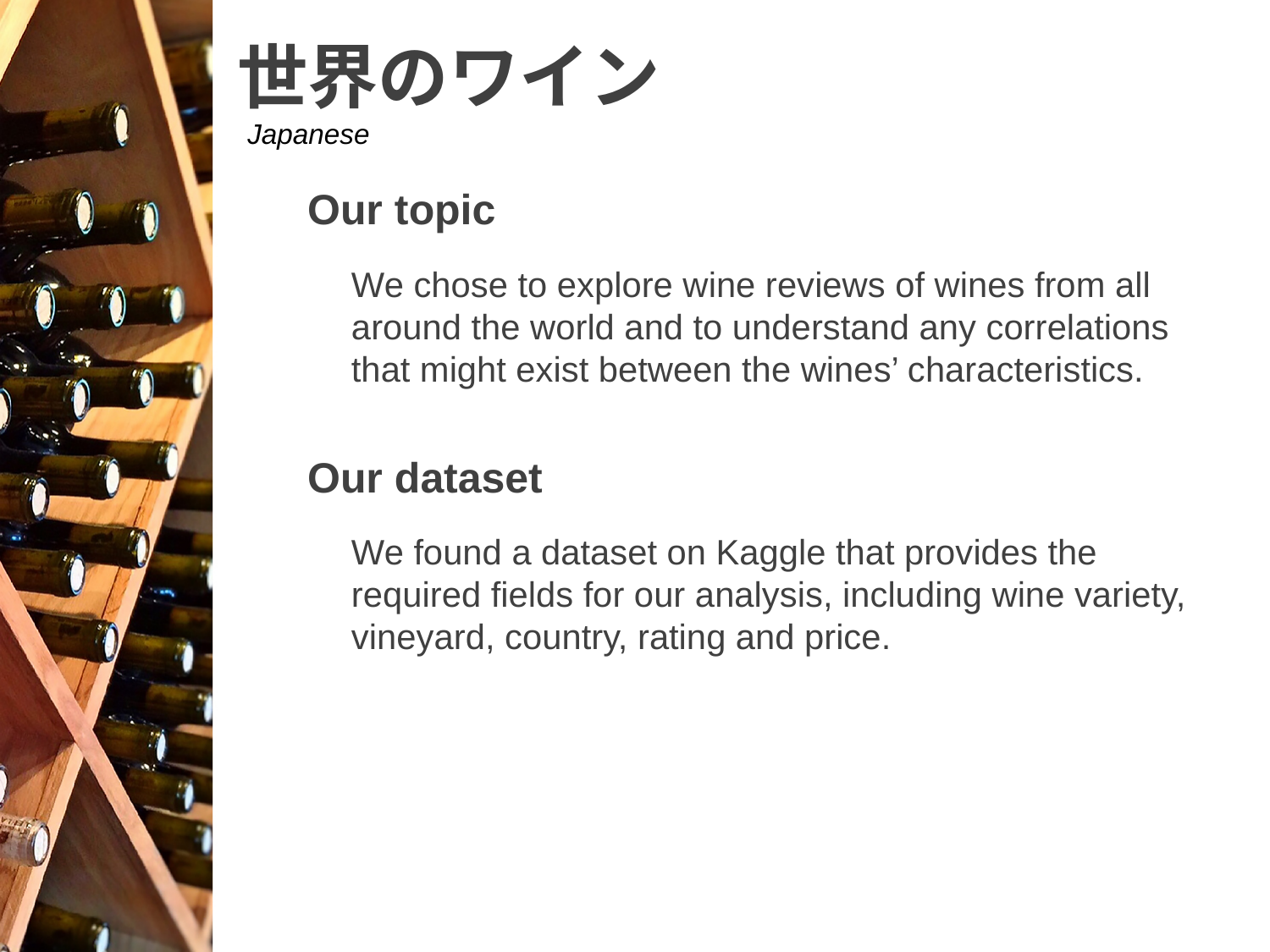

# 世界のワイン
Japanese
Our topic
We chose to explore wine reviews of wines from all around the world and to understand any correlations that might exist between the wines’ characteristics.
Our dataset
We found a dataset on Kaggle that provides the required fields for our analysis, including wine variety, vineyard, country, rating and price.